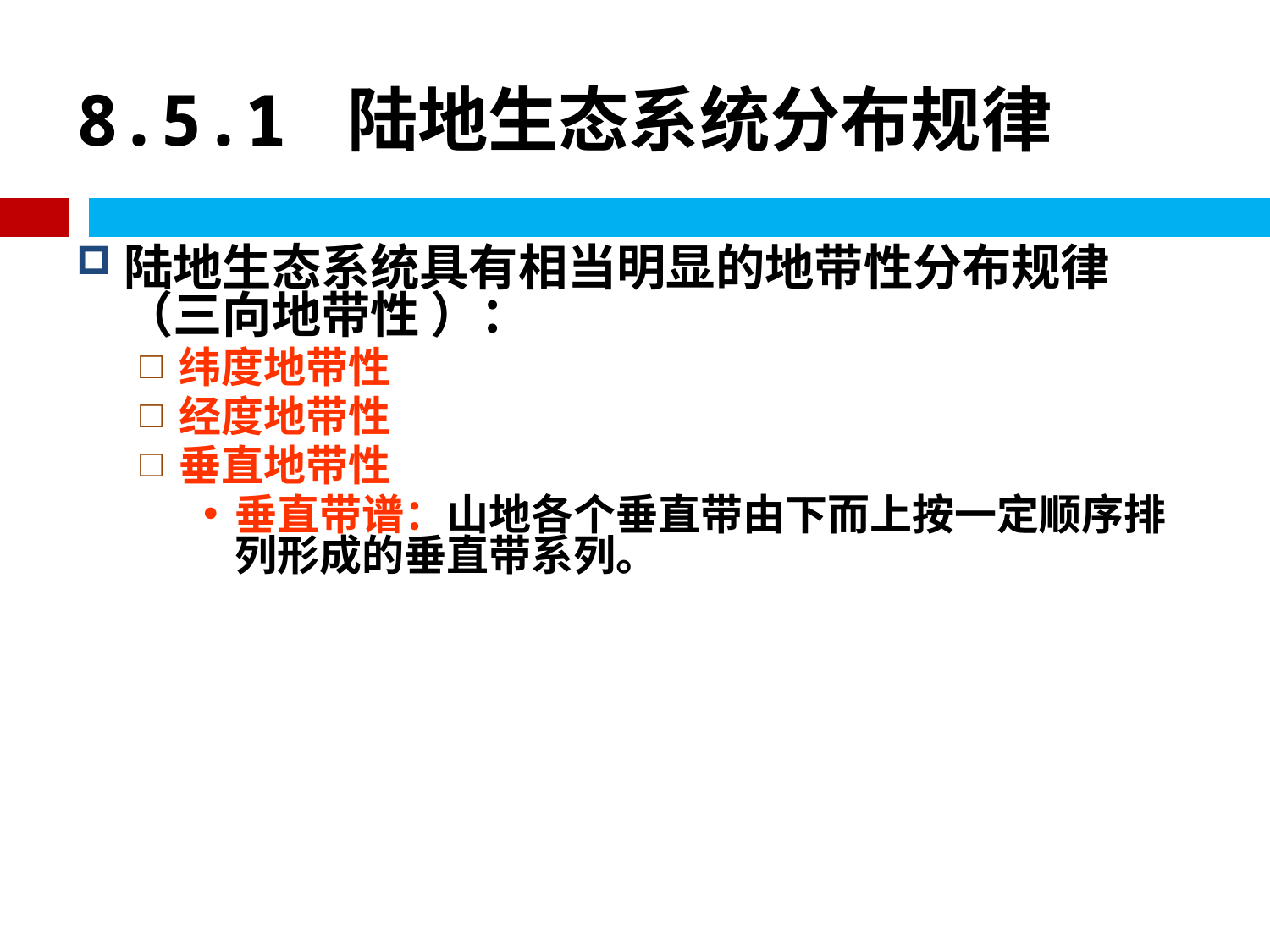

# 8.5.1 陆地生态系统分布规律
陆地生态系统具有相当明显的地带性分布规律（三向地带性 ）：
纬度地带性
经度地带性
垂直地带性
垂直带谱：山地各个垂直带由下而上按一定顺序排列形成的垂直带系列。